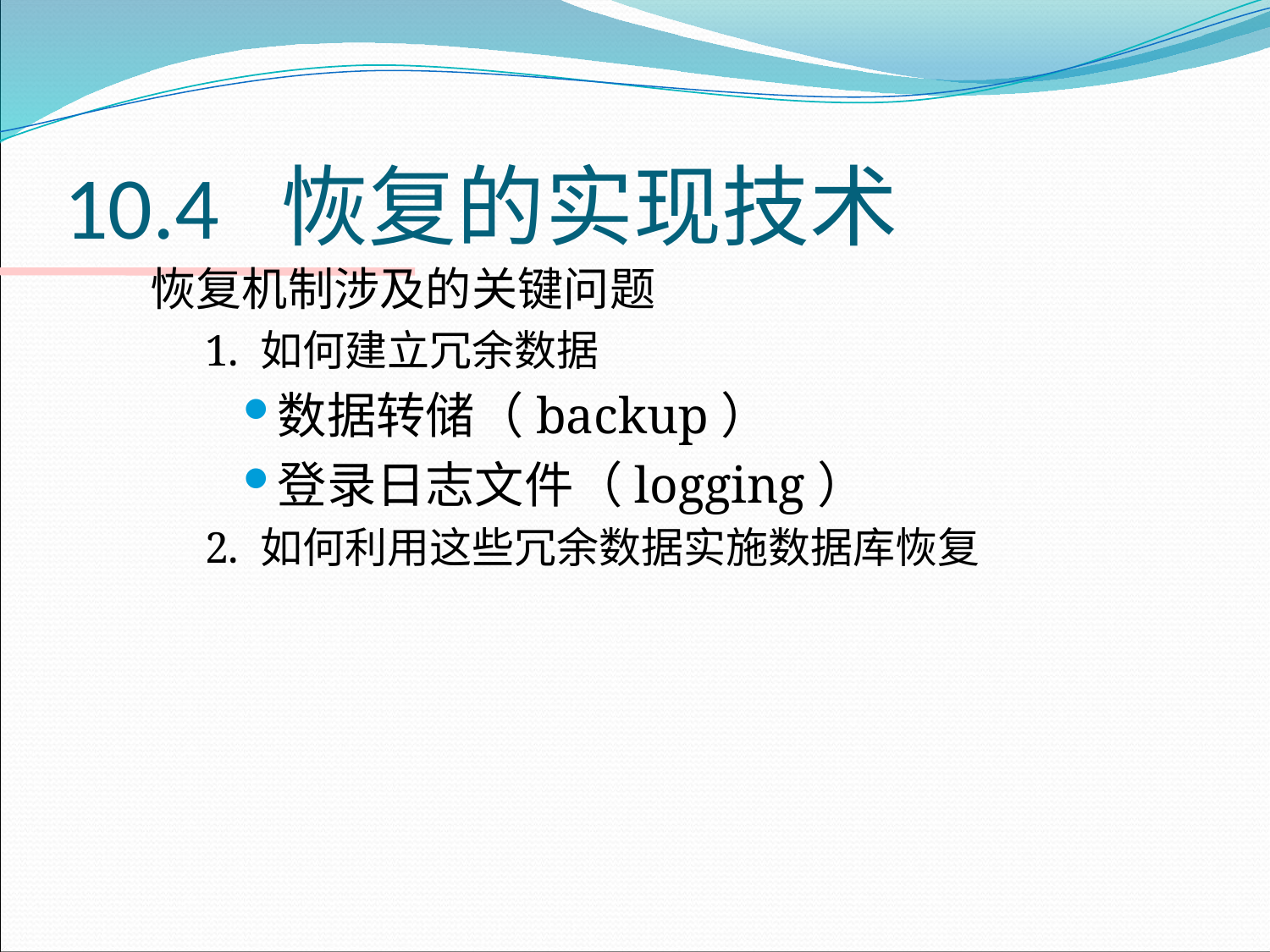

# 10.4  恢复的实现技术
恢复机制涉及的关键问题
1. 如何建立冗余数据
数据转储（backup）
登录日志文件（logging）
2. 如何利用这些冗余数据实施数据库恢复

923